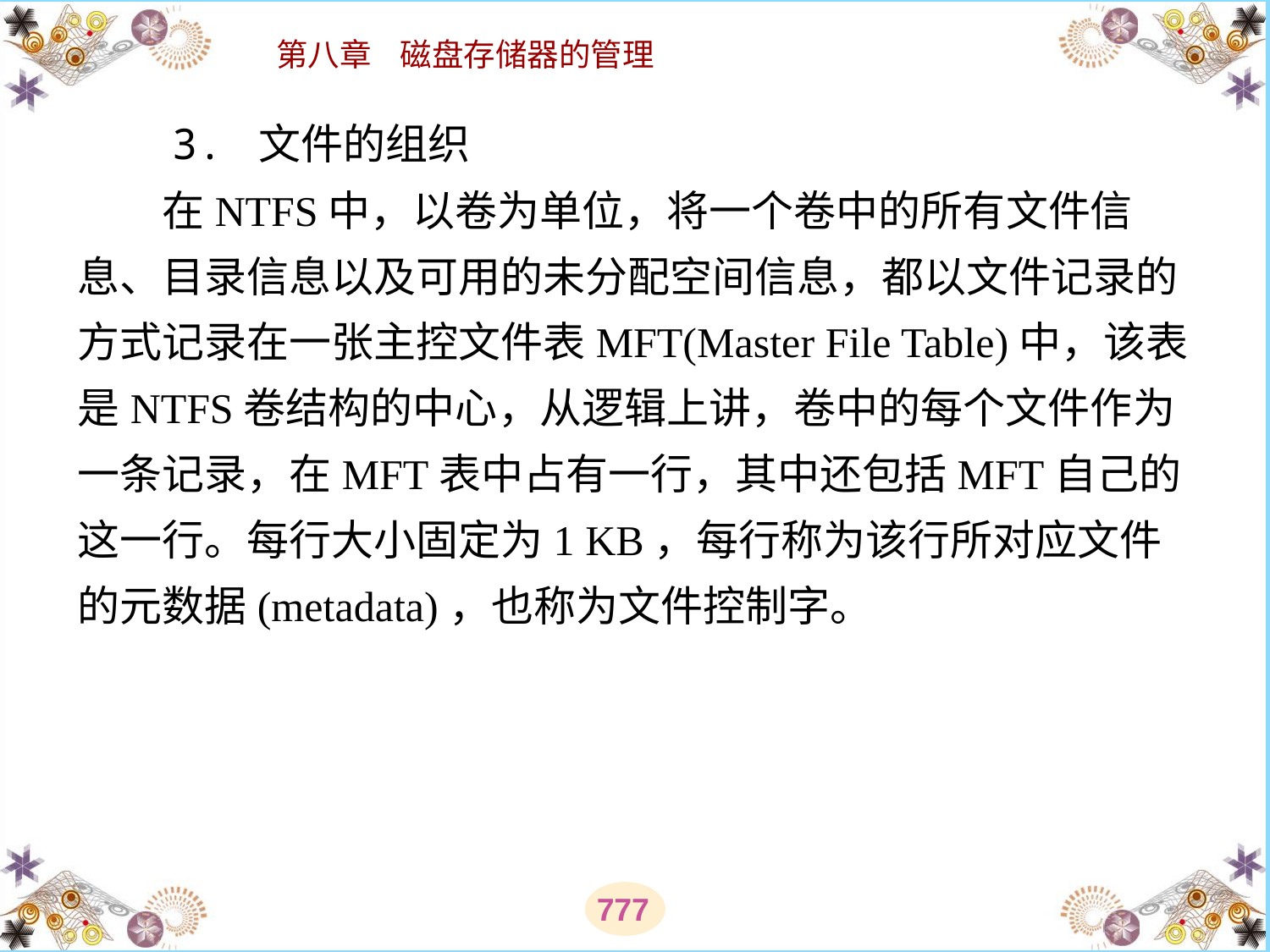

# 3. 文件的组织 　　在NTFS中，以卷为单位，将一个卷中的所有文件信息、目录信息以及可用的未分配空间信息，都以文件记录的方式记录在一张主控文件表MFT(Master File Table)中，该表是NTFS卷结构的中心，从逻辑上讲，卷中的每个文件作为一条记录，在MFT表中占有一行，其中还包括MFT自己的这一行。每行大小固定为1 KB，每行称为该行所对应文件的元数据(metadata)，也称为文件控制字。